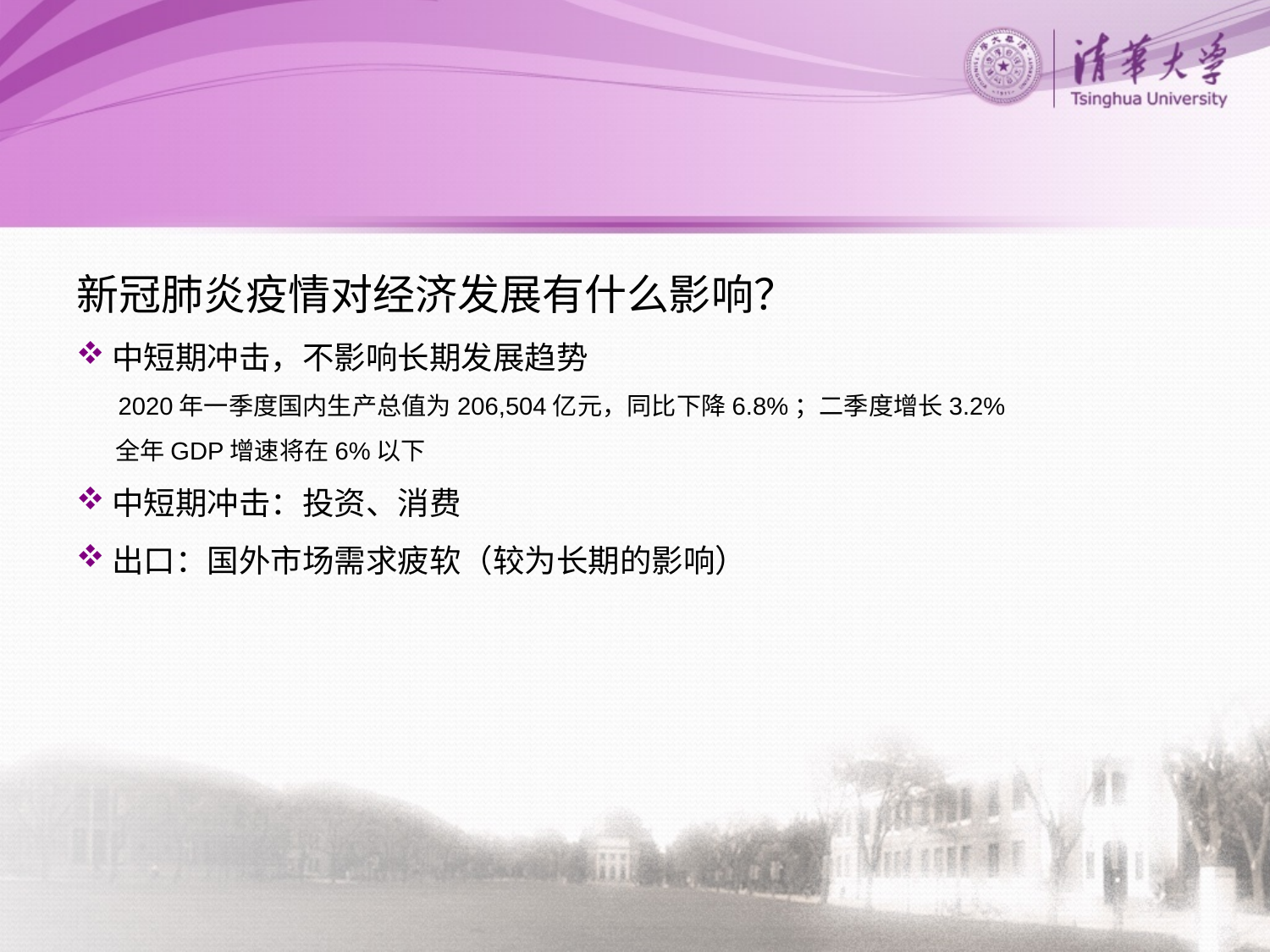

#
新冠肺炎疫情对经济发展有什么影响？
中短期冲击，不影响长期发展趋势
      2020年一季度国内生产总值为206,504亿元，同比下降6.8%；二季度增长3.2%
      全年GDP增速将在6%以下
中短期冲击：投资、消费
出口：国外市场需求疲软（较为长期的影响）